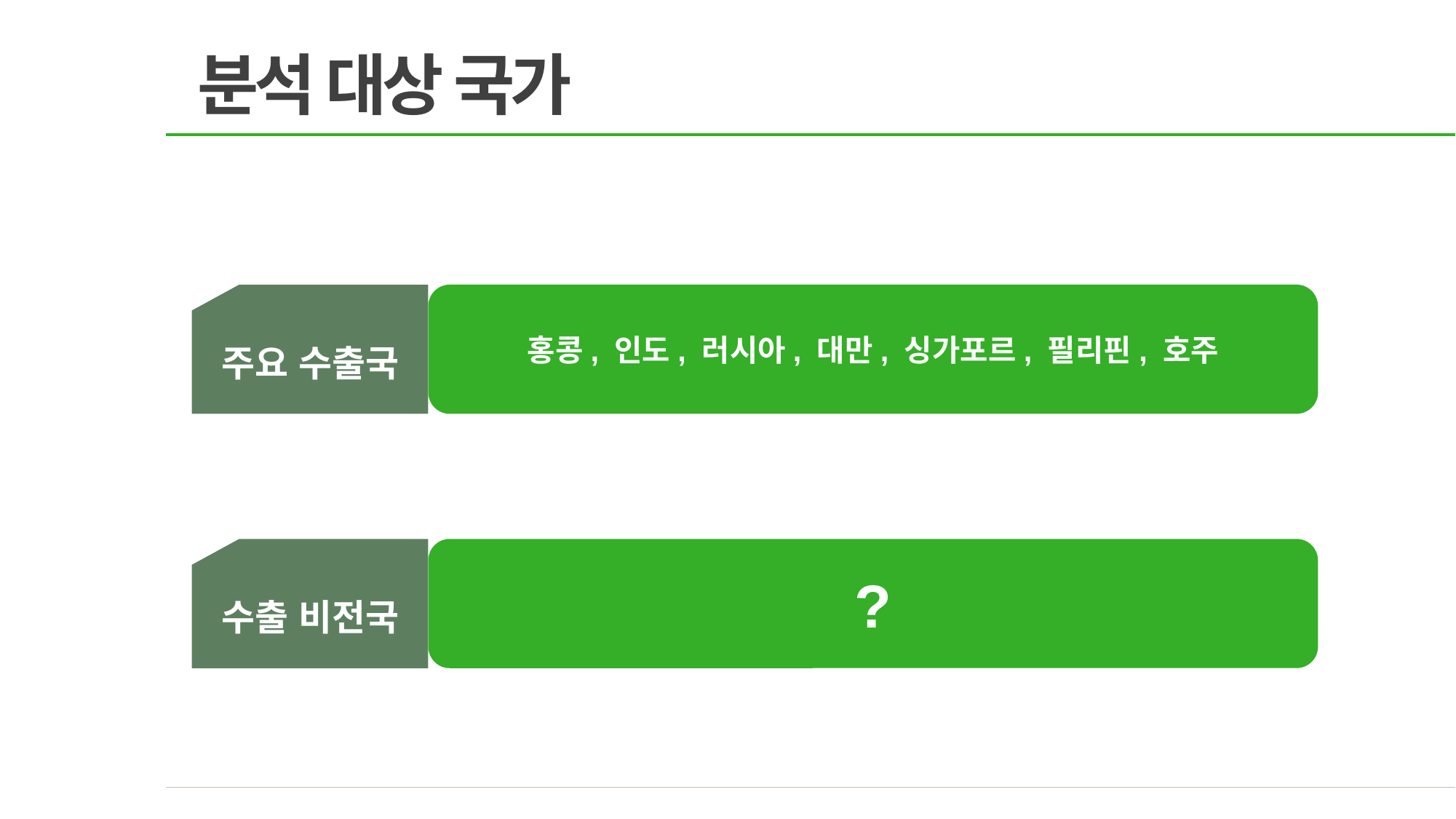

분석 대상 국가
주요 수출국
홍콩, 인도, 러시아, 대만, 싱가포르, 필리핀, 호주
수출 비전국
?